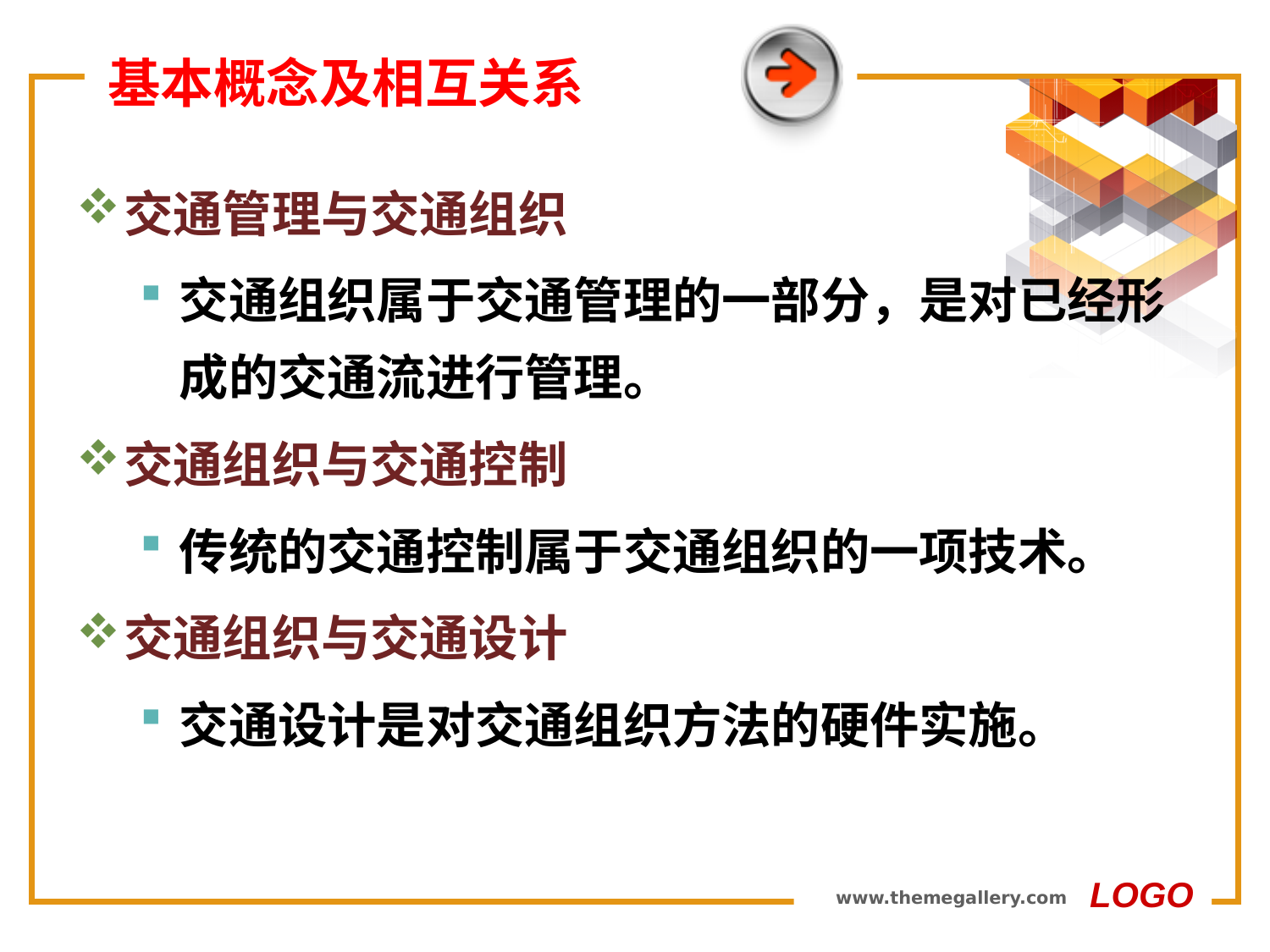

# 基本概念及相互关系
交通管理与交通组织
交通组织属于交通管理的一部分，是对已经形成的交通流进行管理。
交通组织与交通控制
传统的交通控制属于交通组织的一项技术。
交通组织与交通设计
交通设计是对交通组织方法的硬件实施。
LOGO
www.themegallery.com